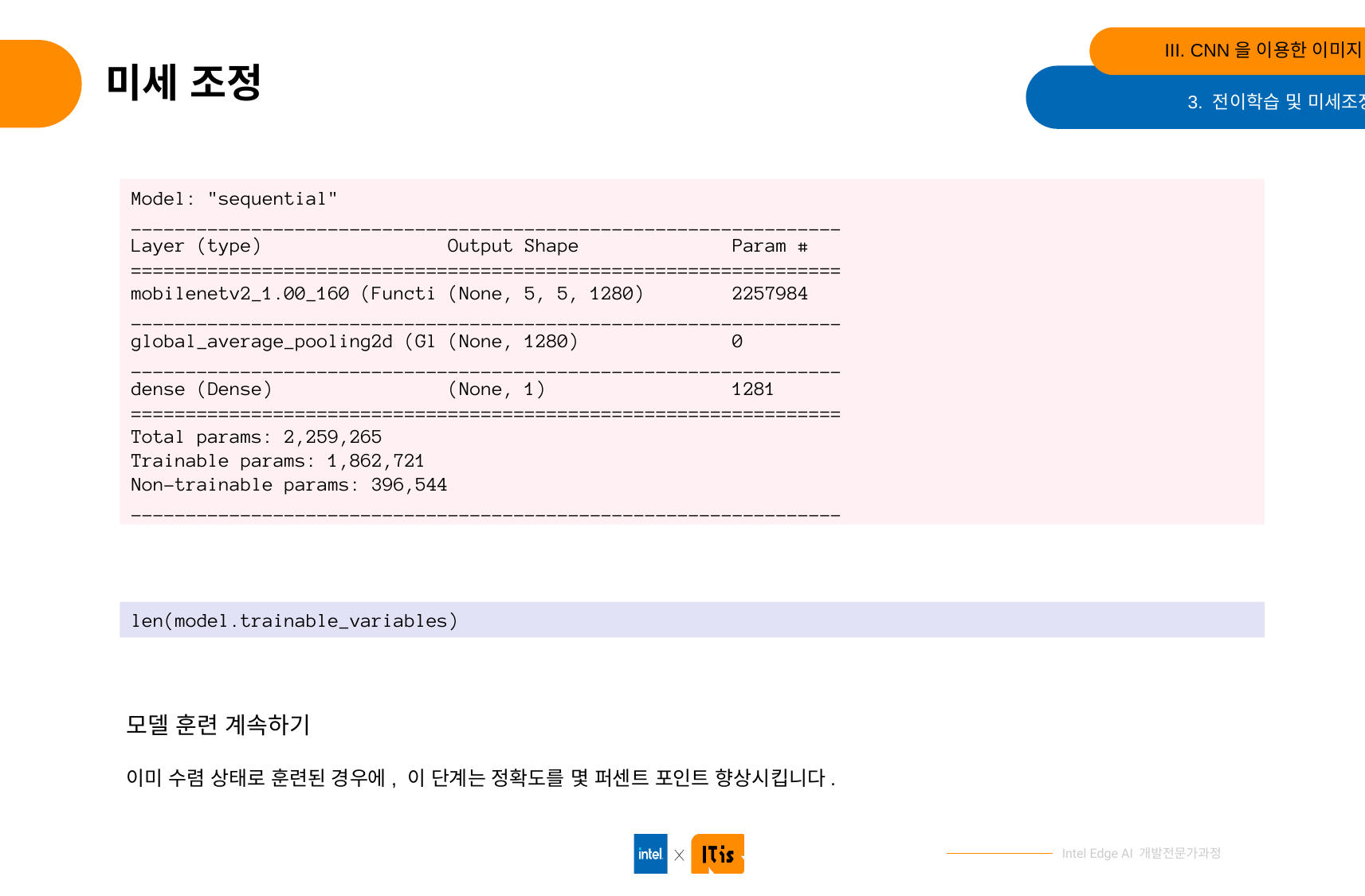

III. CNN을 이용한 이미지 분류
# 미세 조정
3. 전이학습 및 미세조정

Model: "sequential"
_________________________________________________________________
Layer (type)                 Output Shape              Param #
=================================================================
mobilenetv2_1.00_160 (Functi (None, 5, 5, 1280)        2257984
_________________________________________________________________
global_average_pooling2d (Gl (None, 1280)              0
_________________________________________________________________
dense (Dense)                (None, 1)                 1281
=================================================================
Total params: 2,259,265
Trainable params: 1,862,721
Non-trainable params: 396,544
_________________________________________________________________
len(model.trainable_variables)
모델 훈련 계속하기

이미 수렴 상태로 훈련된 경우에, 이 단계는 정확도를 몇 퍼센트 포인트 향상시킵니다.